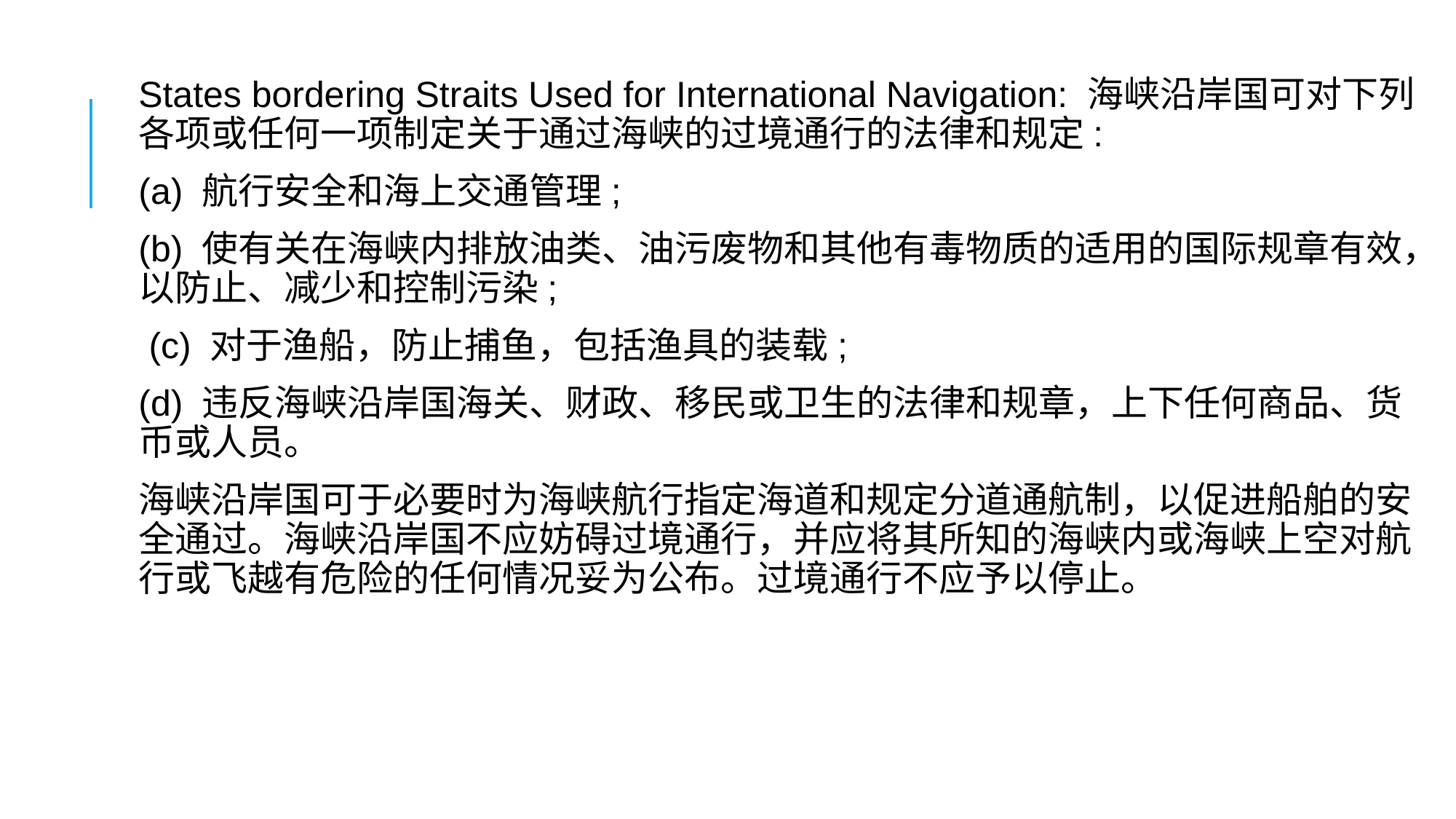

States bordering Straits Used for International Navigation: 海峡沿岸国可对下列各项或任何一项制定关于通过海峡的过境通行的法律和规定:
(a) 航行安全和海上交通管理;
(b) 使有关在海峡内排放油类、油污废物和其他有毒物质的适用的国际规章有效，以防止、减少和控制污染;
 (c) 对于渔船，防止捕鱼，包括渔具的装载;
(d) 违反海峡沿岸国海关、财政、移民或卫生的法律和规章，上下任何商品、货币或人员。
海峡沿岸国可于必要时为海峡航行指定海道和规定分道通航制，以促进船舶的安全通过。海峡沿岸国不应妨碍过境通行，并应将其所知的海峡内或海峡上空对航行或飞越有危险的任何情况妥为公布。过境通行不应予以停止。